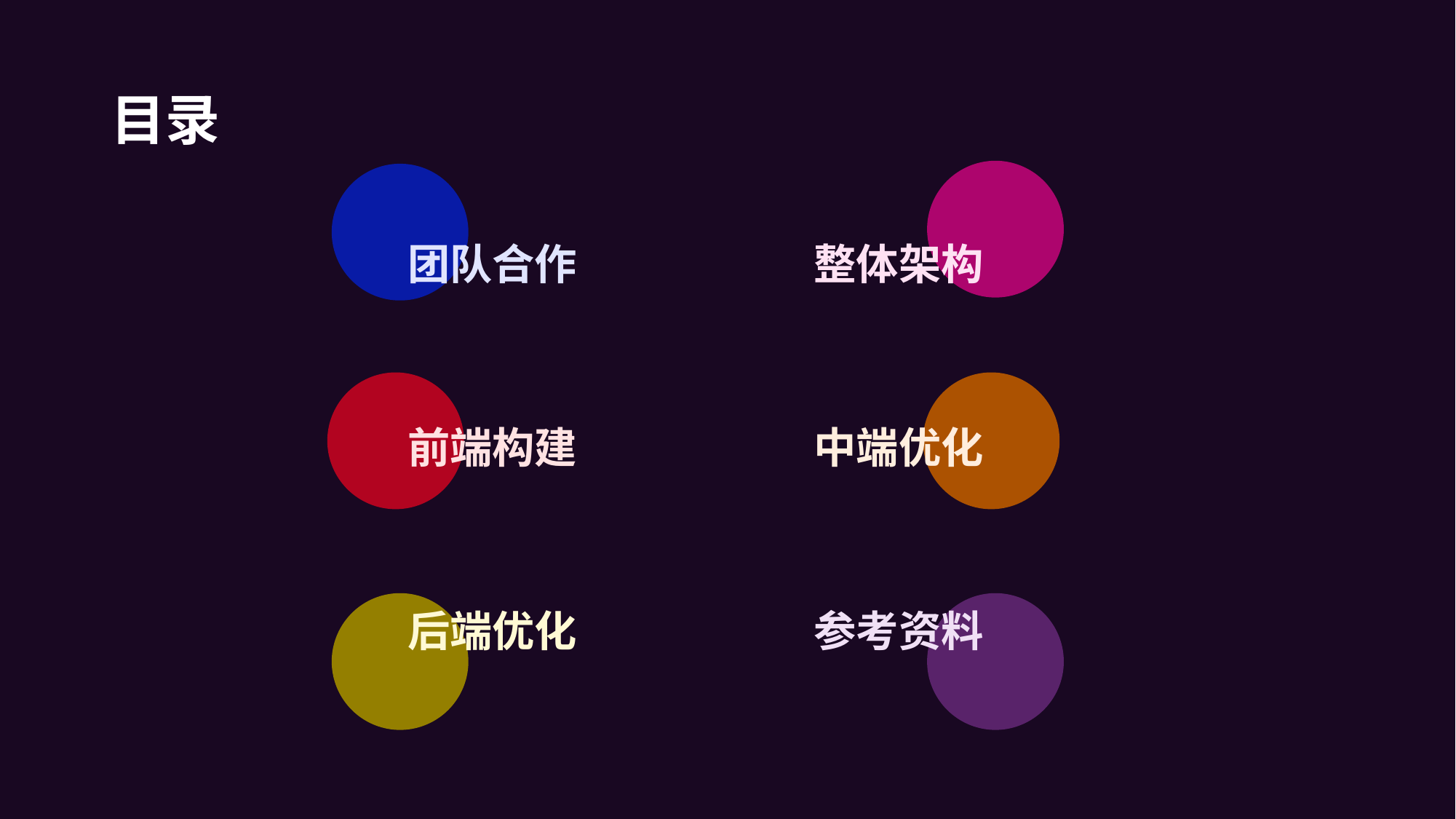

# 目录

团队合作
整体架构

前端构建
中端优化

后端优化
参考资料